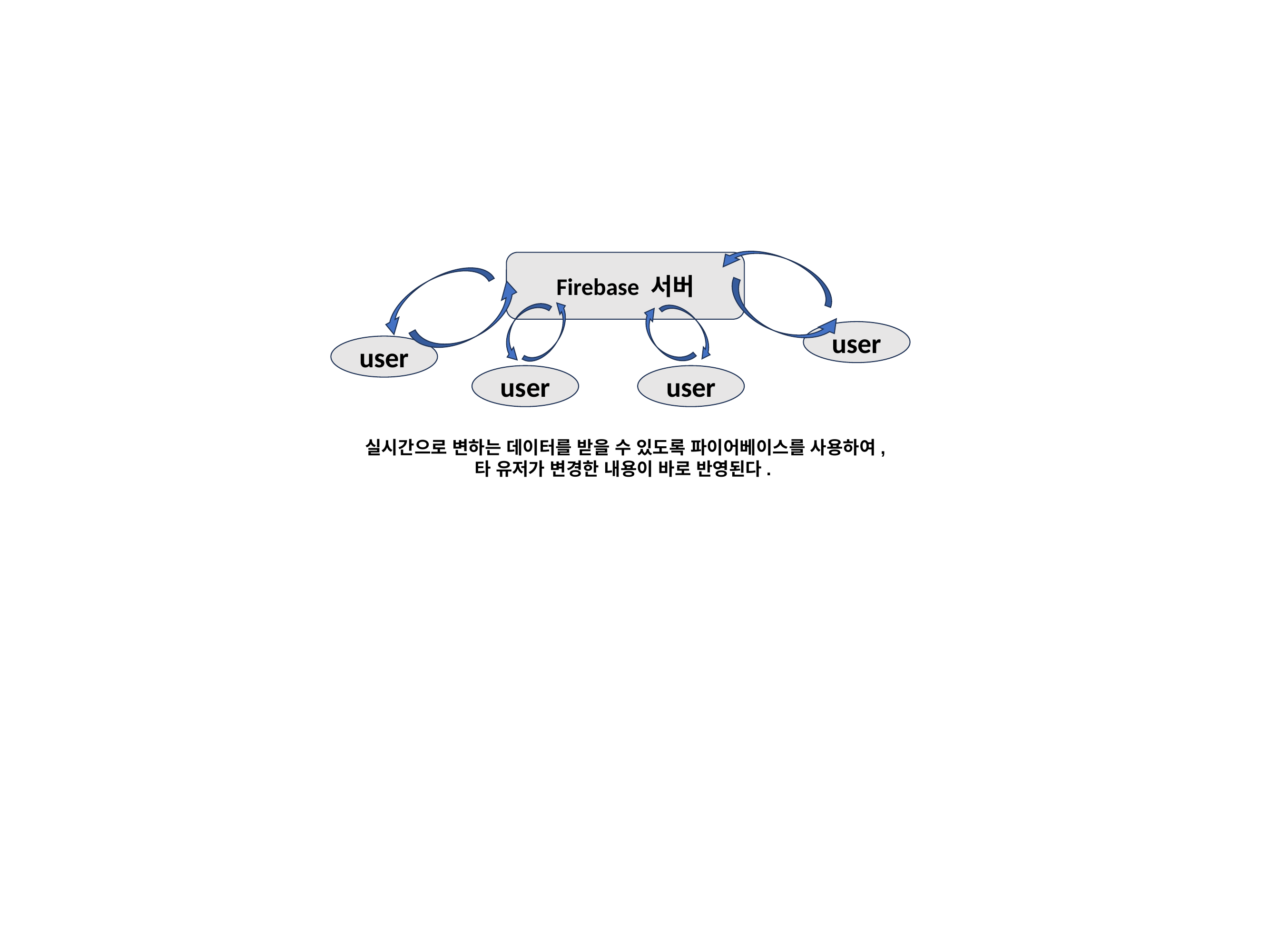

Firebase 서버

user
user
user
user
실시간으로 변하는 데이터를 받을 수 있도록 파이어베이스를 사용하여,
타 유저가 변경한 내용이 바로 반영된다.